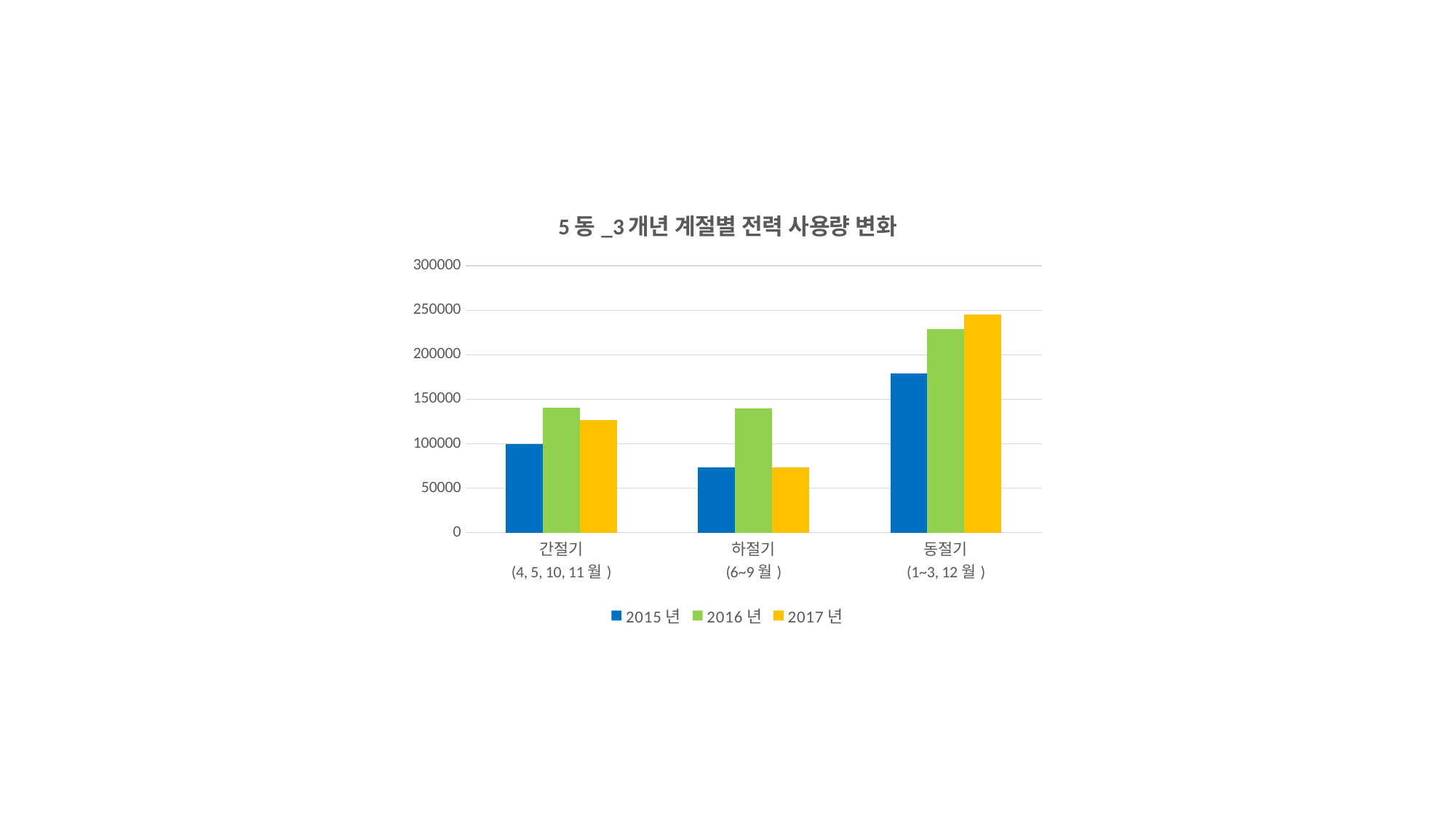

### Chart: 5동_3개년 계절별 전력 사용량 변화

| Category | 2015년 | 2016년 | 2017년 |
|---|---|---|---|
| 간절기
(4, 5, 10, 11월) | 99654.02700057 | 140854.215115239 | 126420.756091922 |
| 하절기
(6~9월) | 73340.92307692 | 139800.459739539 | 72966.2368610131 |
| 동절기
(1~3, 12월) | 178833.272973249 | 229325.697872579 | 245487.17891173 |